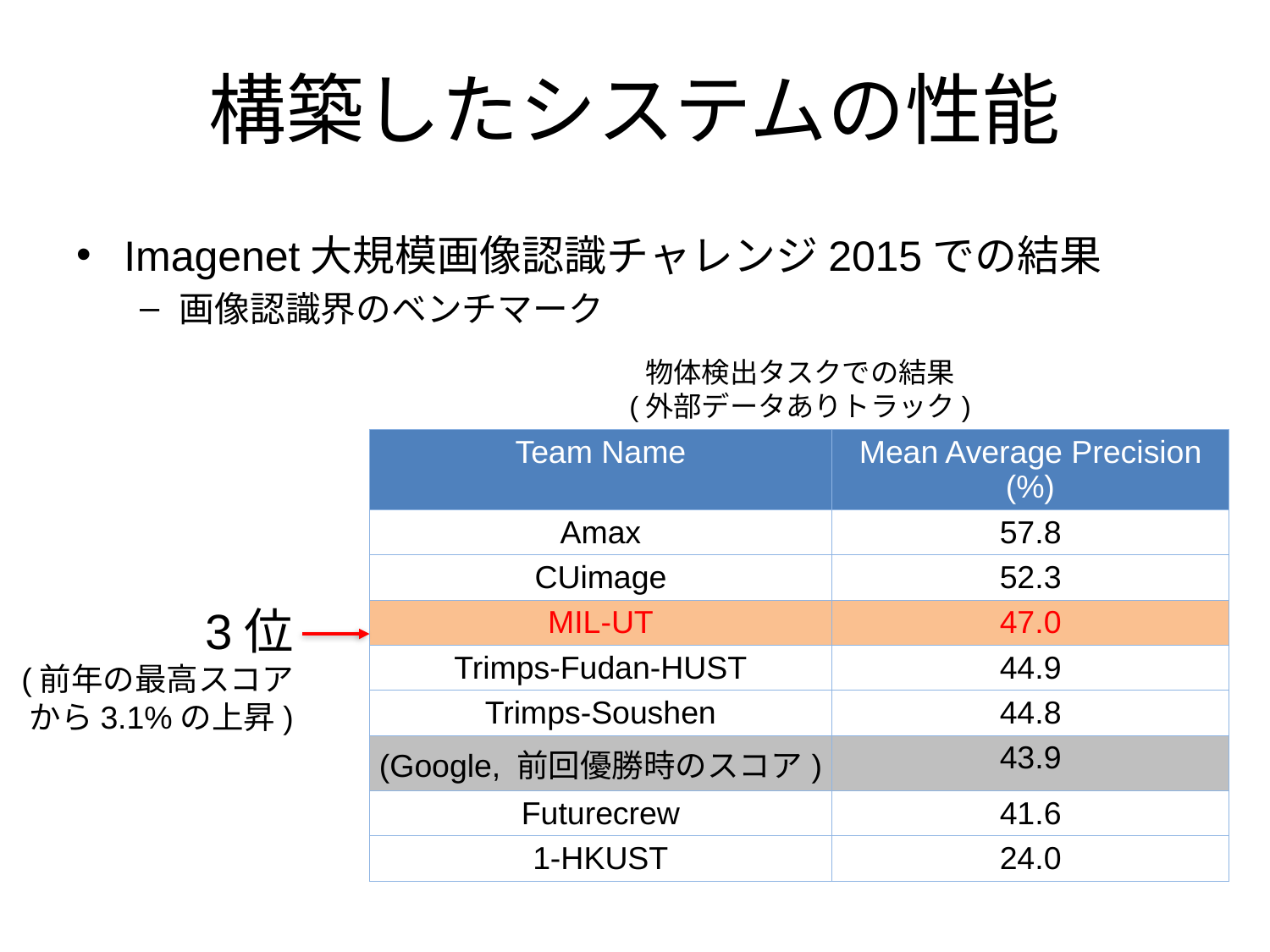

# 構築したシステムの性能
Imagenet大規模画像認識チャレンジ2015での結果
画像認識界のベンチマーク
物体検出タスクでの結果
(外部データありトラック)
| Team Name | Mean Average Precision (%) |
| --- | --- |
| Amax | 57.8 |
| CUimage | 52.3 |
| MIL-UT | 47.0 |
| Trimps-Fudan-HUST | 44.9 |
| Trimps-Soushen | 44.8 |
| (Google, 前回優勝時のスコア) | 43.9 |
| Futurecrew | 41.6 |
| 1-HKUST | 24.0 |
3位
(前年の最高スコア
から3.1%の上昇)